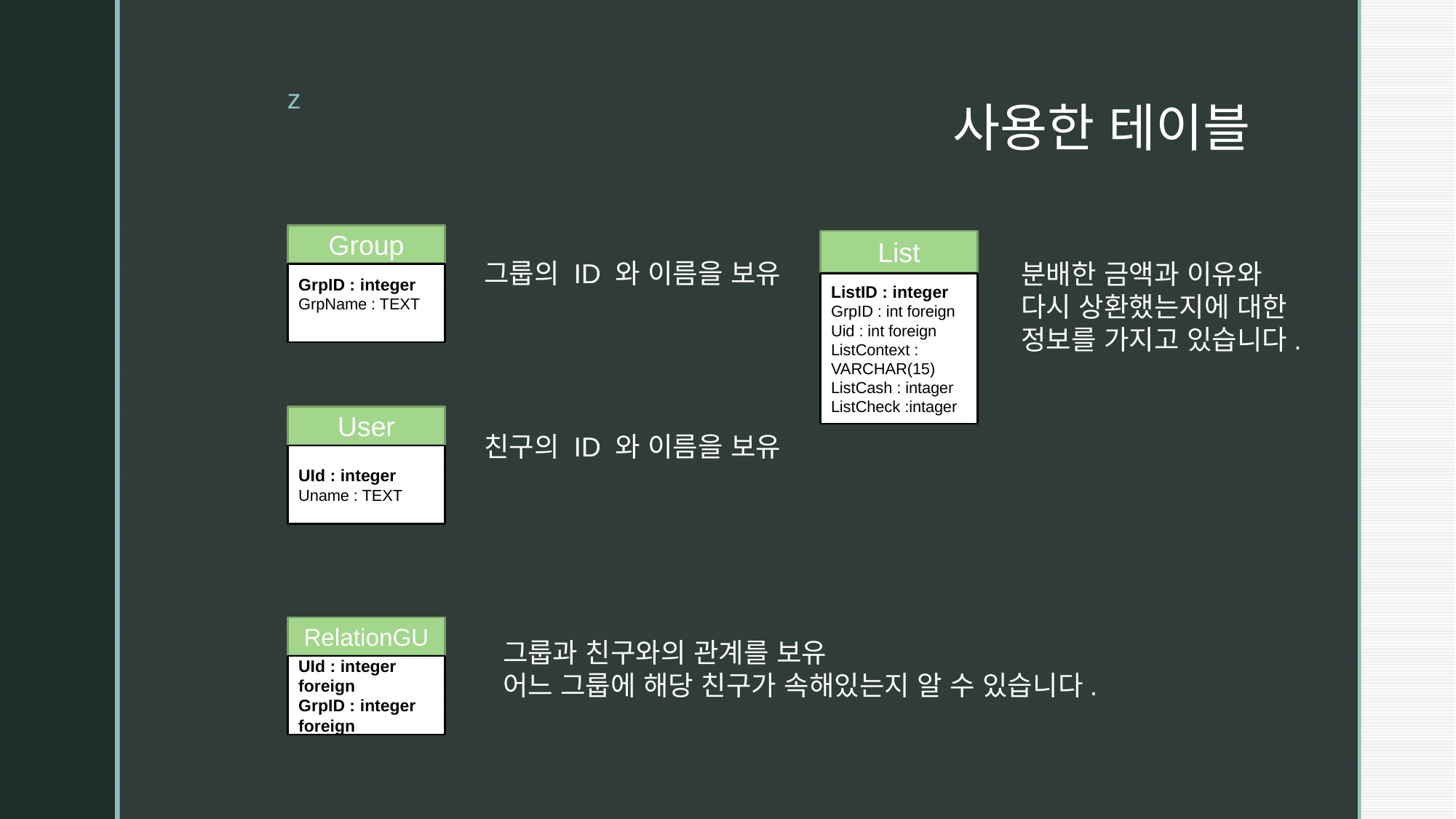

# 사용한 테이블
Group
GrpID : integer
GrpName : TEXT

List
ListID : integer
GrpID : int foreign
Uid : int foreign
ListContext : VARCHAR(15)
ListCash : intager
ListCheck :intager
그룹의 ID 와 이름을 보유
분배한 금액과 이유와
다시 상환했는지에 대한
정보를 가지고 있습니다.
User
UId : integer
Uname : TEXT
친구의 ID 와 이름을 보유
RelationGU
UId : integer foreign
GrpID : integer foreign
그룹과 친구와의 관계를 보유
어느 그룹에 해당 친구가 속해있는지 알 수 있습니다.